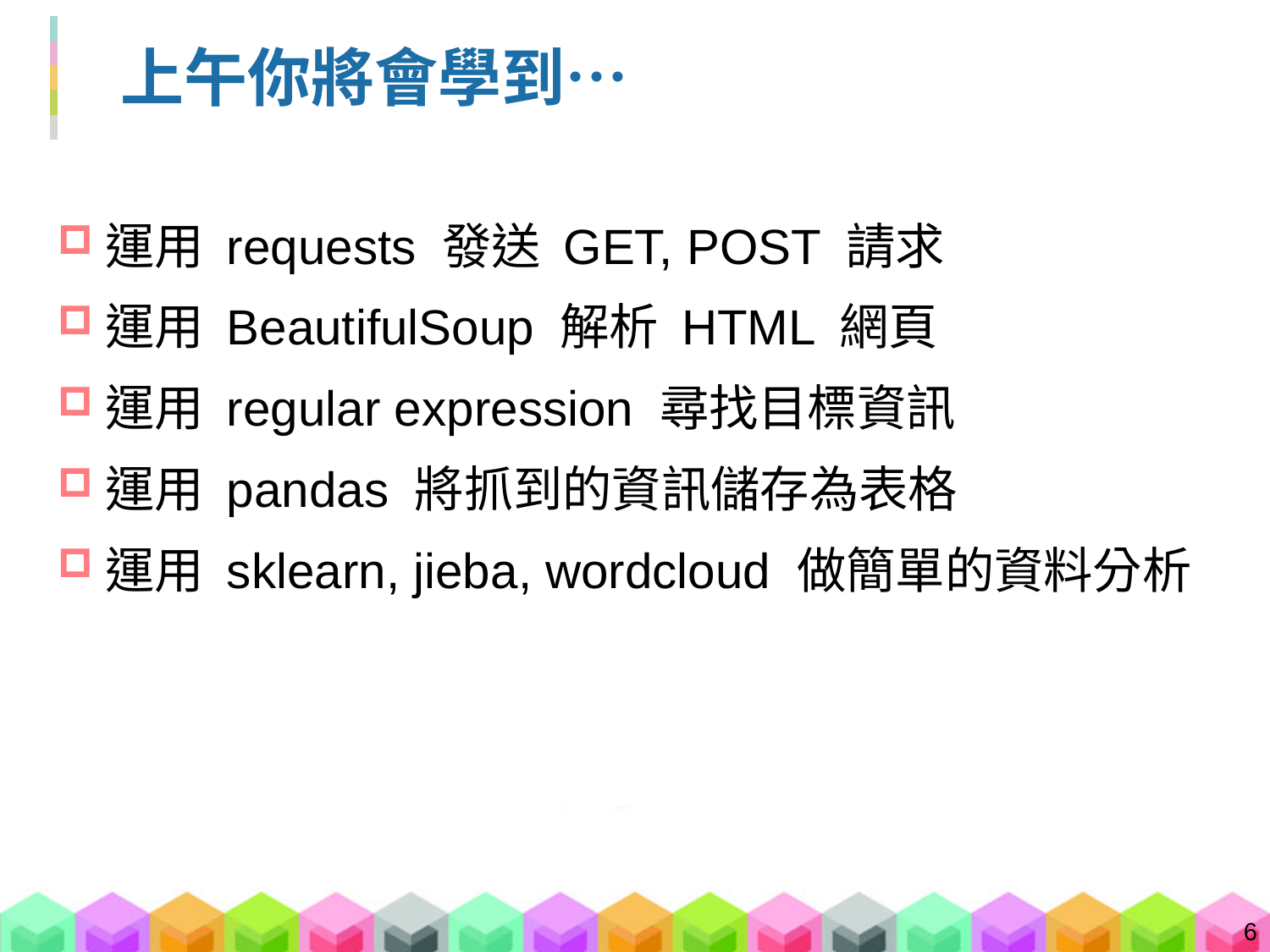

# 上午你將會學到…
運用 requests 發送 GET, POST 請求
運用 BeautifulSoup 解析 HTML 網頁
運用 regular expression 尋找目標資訊
運用 pandas 將抓到的資訊儲存為表格
運用 sklearn, jieba, wordcloud 做簡單的資料分析

6